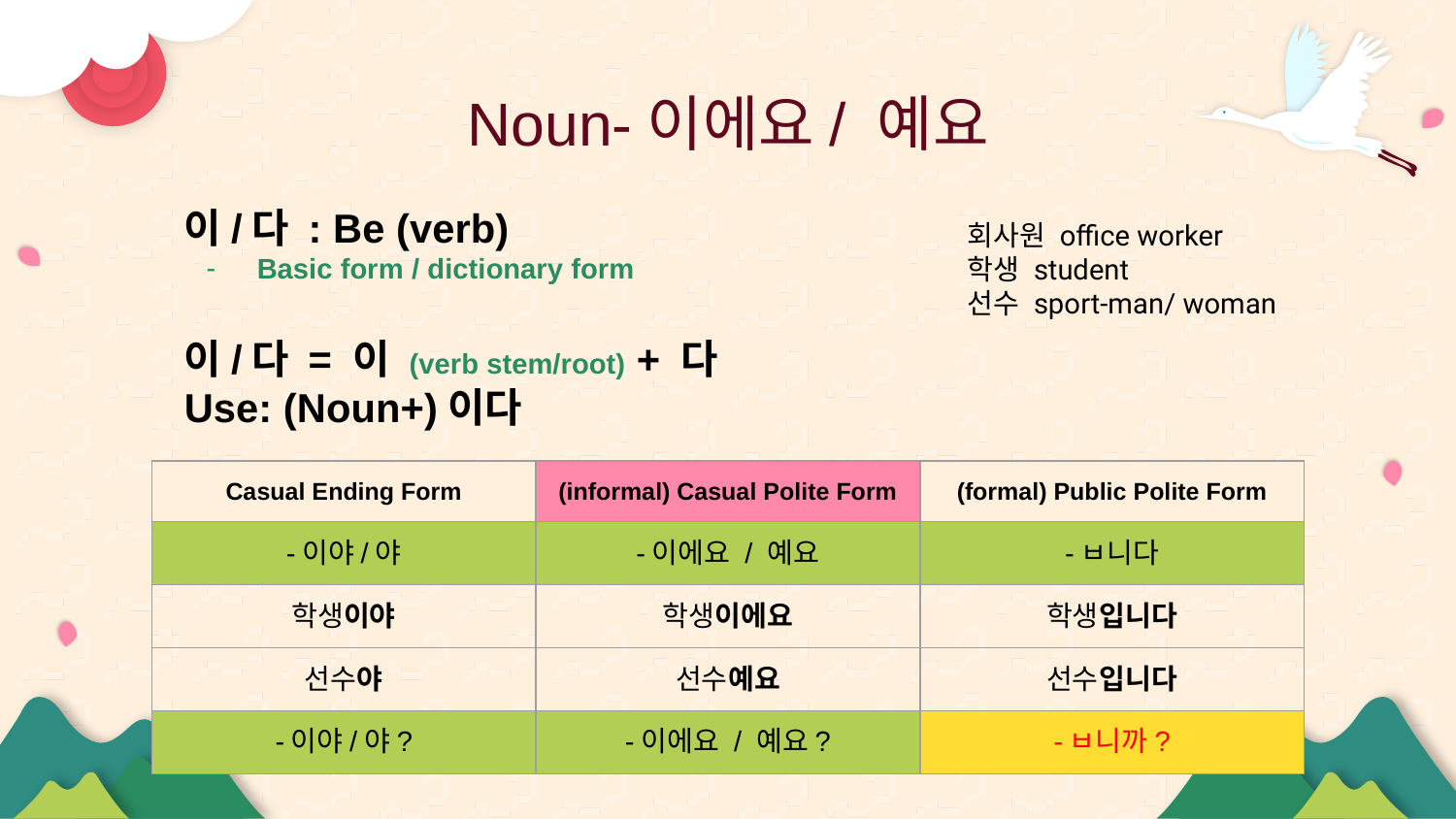

# Noun-이에요/ 예요
이/다 : Be (verb)
Basic form / dictionary form

이/다 = 이 (verb stem/root) + 다
Use: (Noun+)이다
회사원 office worker
학생 student
선수 sport-man/ woman
| Casual Ending Form | (informal) Casual Polite Form | (formal) Public Polite Form |
| --- | --- | --- |
| -이야/야 | -이에요 / 예요 | -ㅂ니다 |
| 학생이야 | 학생이에요 | 학생입니다 |
| 선수야 | 선수예요 | 선수입니다 |
| -이야/야? | -이에요 / 예요? | -ㅂ니까? |